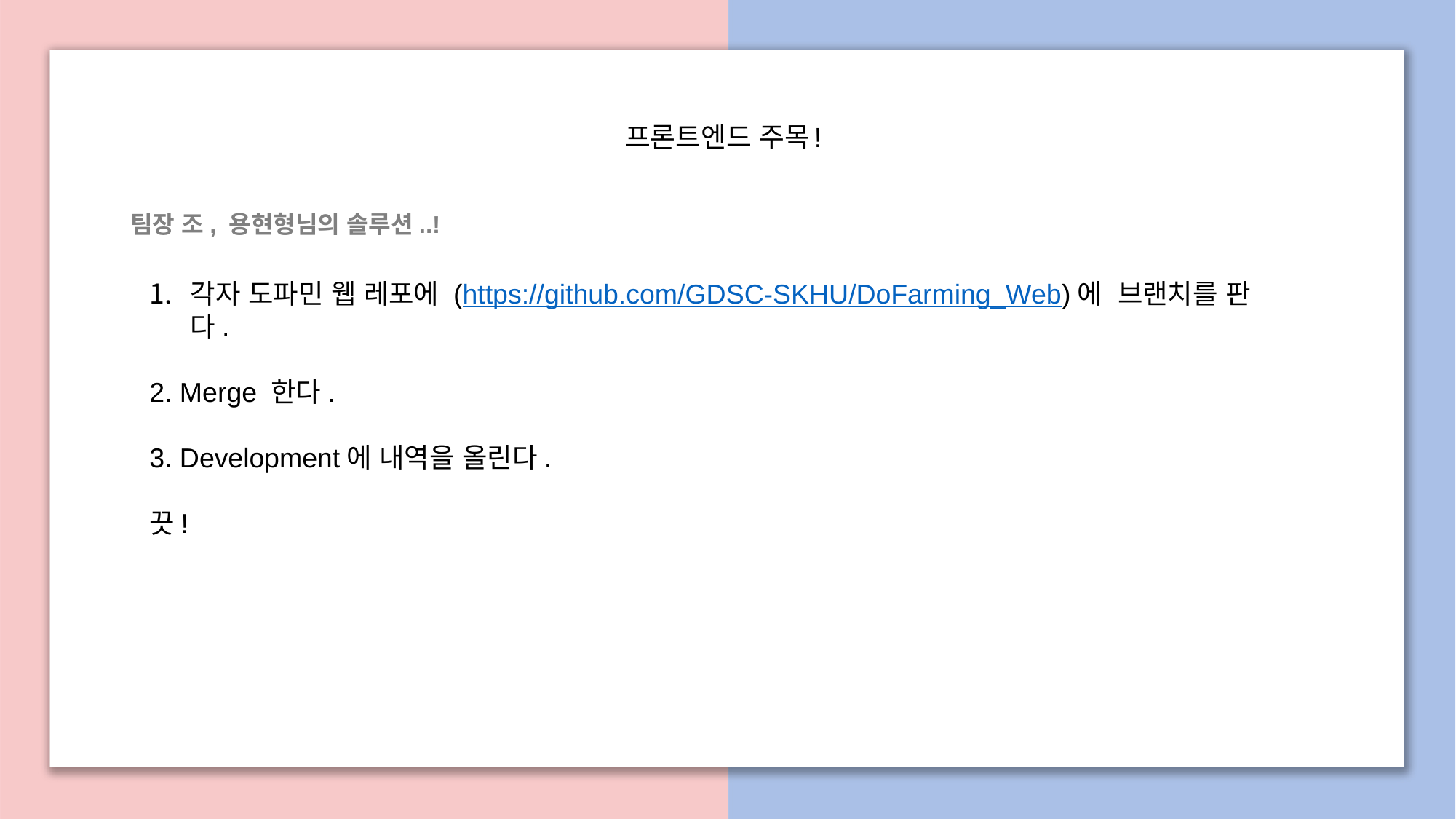

프론트엔드 주목!
팀장 조, 용현형님의 솔루션..!

각자 도파민 웹 레포에 (https://github.com/GDSC-SKHU/DoFarming_Web)에  브랜치를 판다.

2. Merge 한다.

3. Development에 내역을 올린다.

끗!